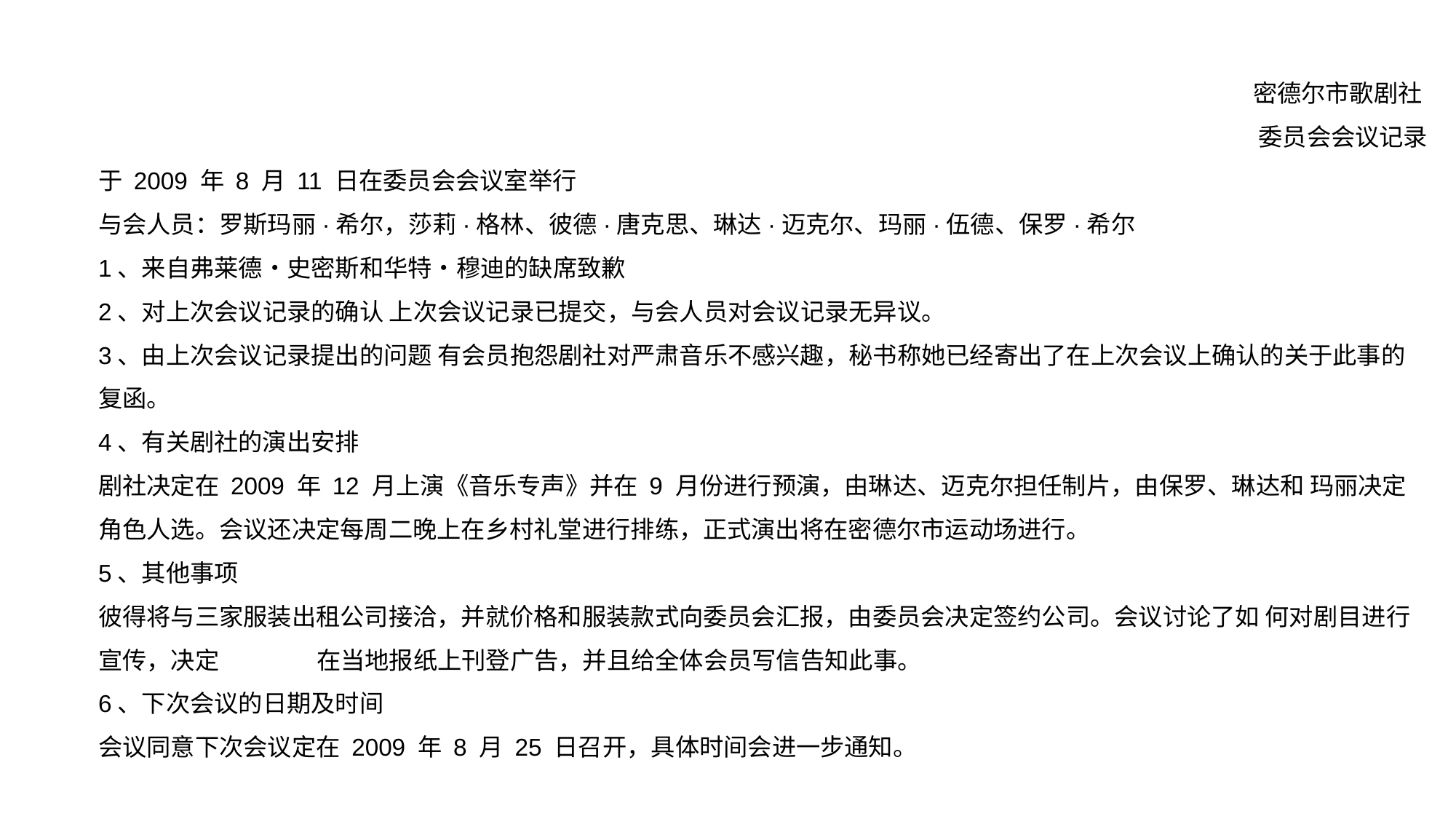

密德尔市歌剧社
委员会会议记录
于 2009 年 8 月 11 日在委员会会议室举行
与会人员：罗斯玛丽·希尔，莎莉·格林、彼德·唐克思、琳达·迈克尔、玛丽·伍德、保罗·希尔
1、来自弗莱德•史密斯和华特•穆迪的缺席致歉
2、对上次会议记录的确认 上次会议记录已提交，与会人员对会议记录无异议。
3、由上次会议记录提出的问题 有会员抱怨剧社对严肃音乐不感兴趣，秘书称她已经寄出了在上次会议上确认的关于此事的复函。
4、有关剧社的演出安排
剧社决定在 2009 年 12 月上演《音乐专声》并在 9 月份进行预演，由琳达、迈克尔担任制片，由保罗、琳达和 玛丽决定角色人选。会议还决定每周二晚上在乡村礼堂进行排练，正式演出将在密德尔市运动场进行。
5、其他事项
彼得将与三家服装出租公司接洽，并就价格和服装款式向委员会汇报，由委员会决定签约公司。会议讨论了如 何对剧目进行宣传，决定	在当地报纸上刊登广告，并且给全体会员写信告知此事。
6、下次会议的日期及时间
会议同意下次会议定在 2009 年 8 月 25 日召开，具体时间会进一步通知。